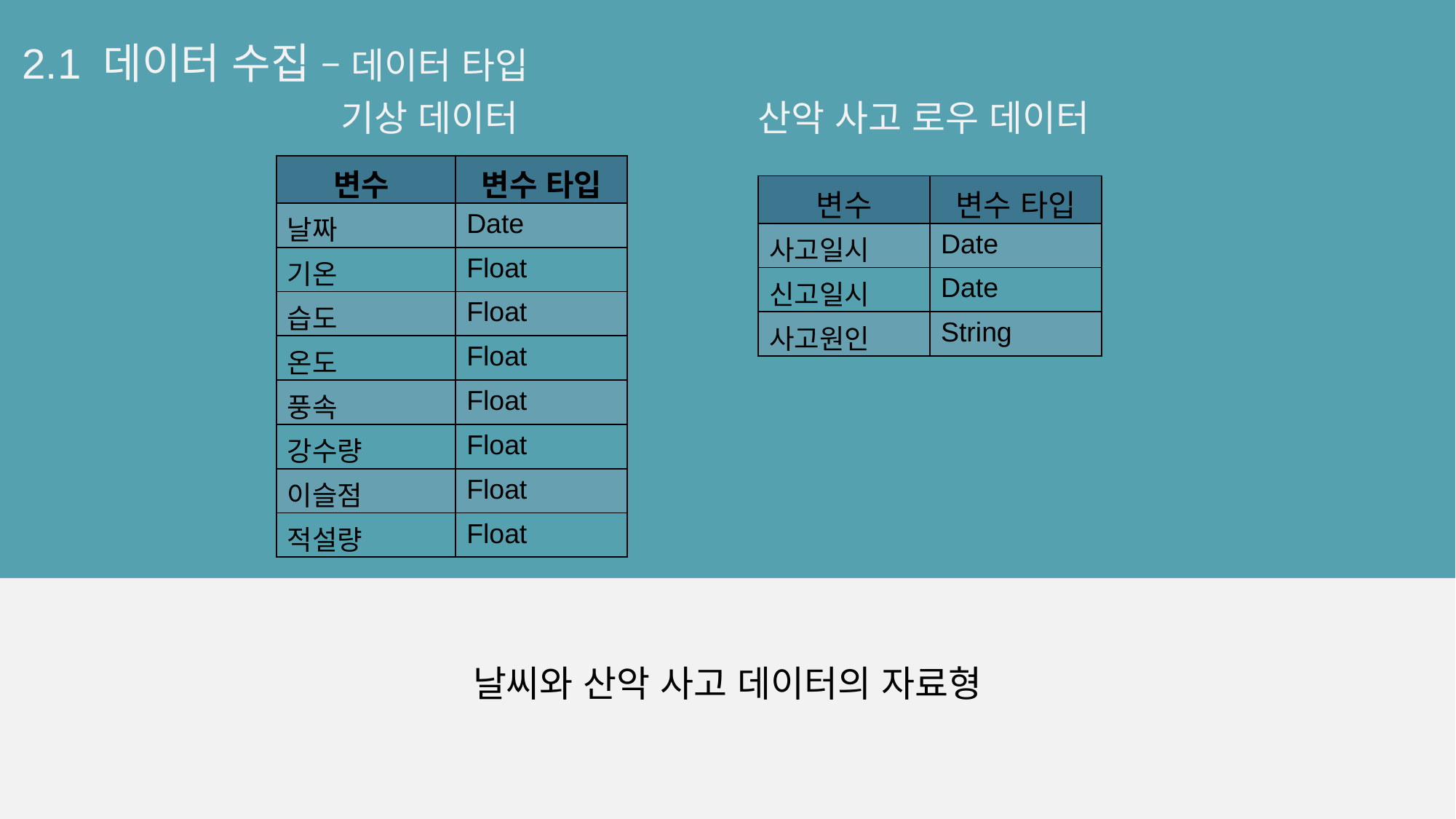

2.1 데이터 수집 – 데이터 타입
기상 데이터
산악 사고 로우 데이터
| 변수 | 변수 타입 |
| --- | --- |
| 날짜 | Date |
| 기온 | Float |
| 습도 | Float |
| 온도 | Float |
| 풍속 | Float |
| 강수량 | Float |
| 이슬점 | Float |
| 적설량 | Float |
| 변수 | 변수 타입 |
| --- | --- |
| 사고일시 | Date |
| 신고일시 | Date |
| 사고원인 | String |
날씨와 산악 사고 데이터의 자료형